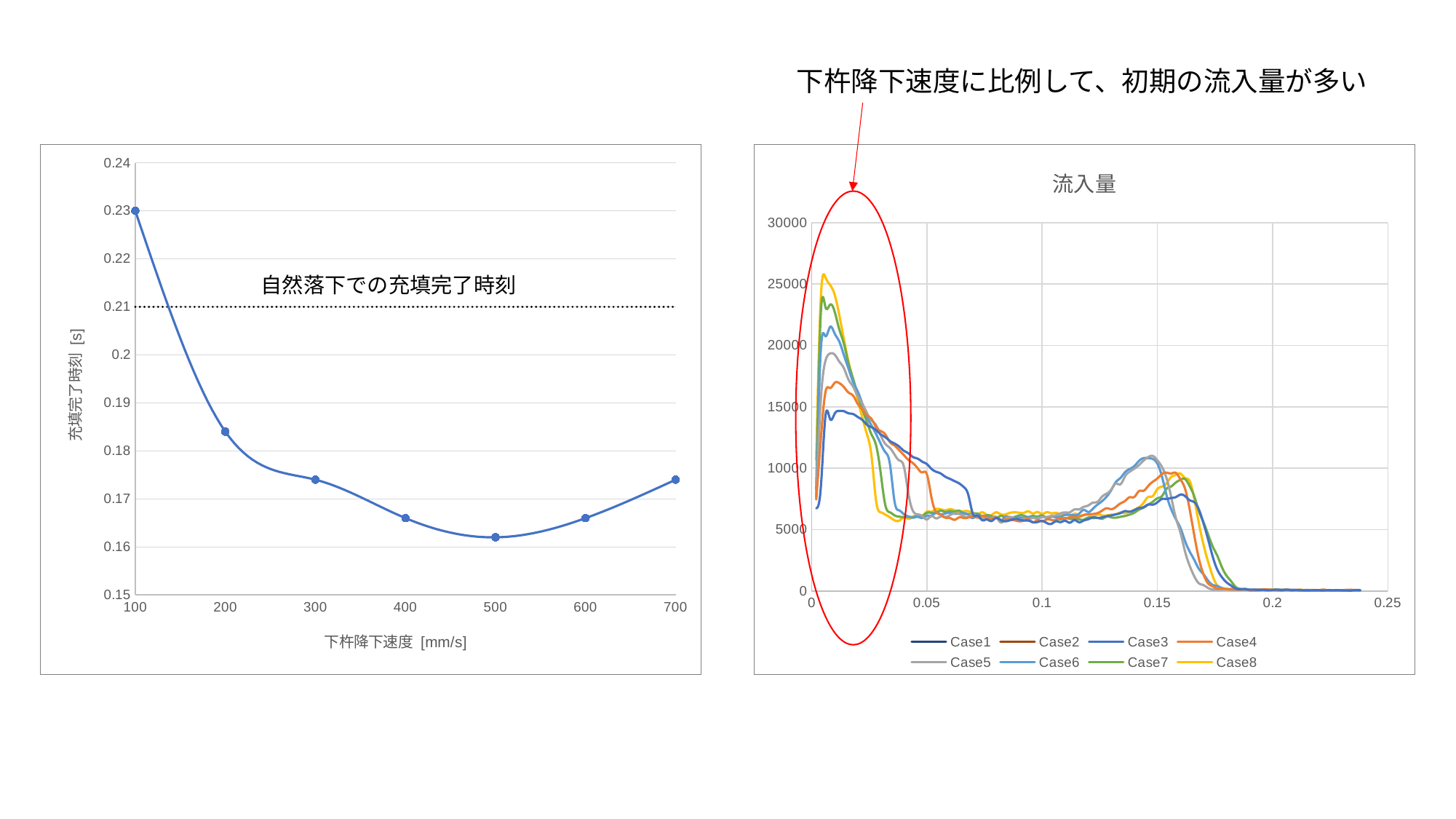

下杵降下速度に比例して、初期の流入量が多い

### Chart

| Category |  |  |
|---|---|---|

### Chart: 流入量

| Category | Case1 | Case2 | Case3 | Case4 | Case5 | Case6 | Case7 | Case8 |
|---|---|---|---|---|---|---|---|---|
自然落下での充填完了時刻